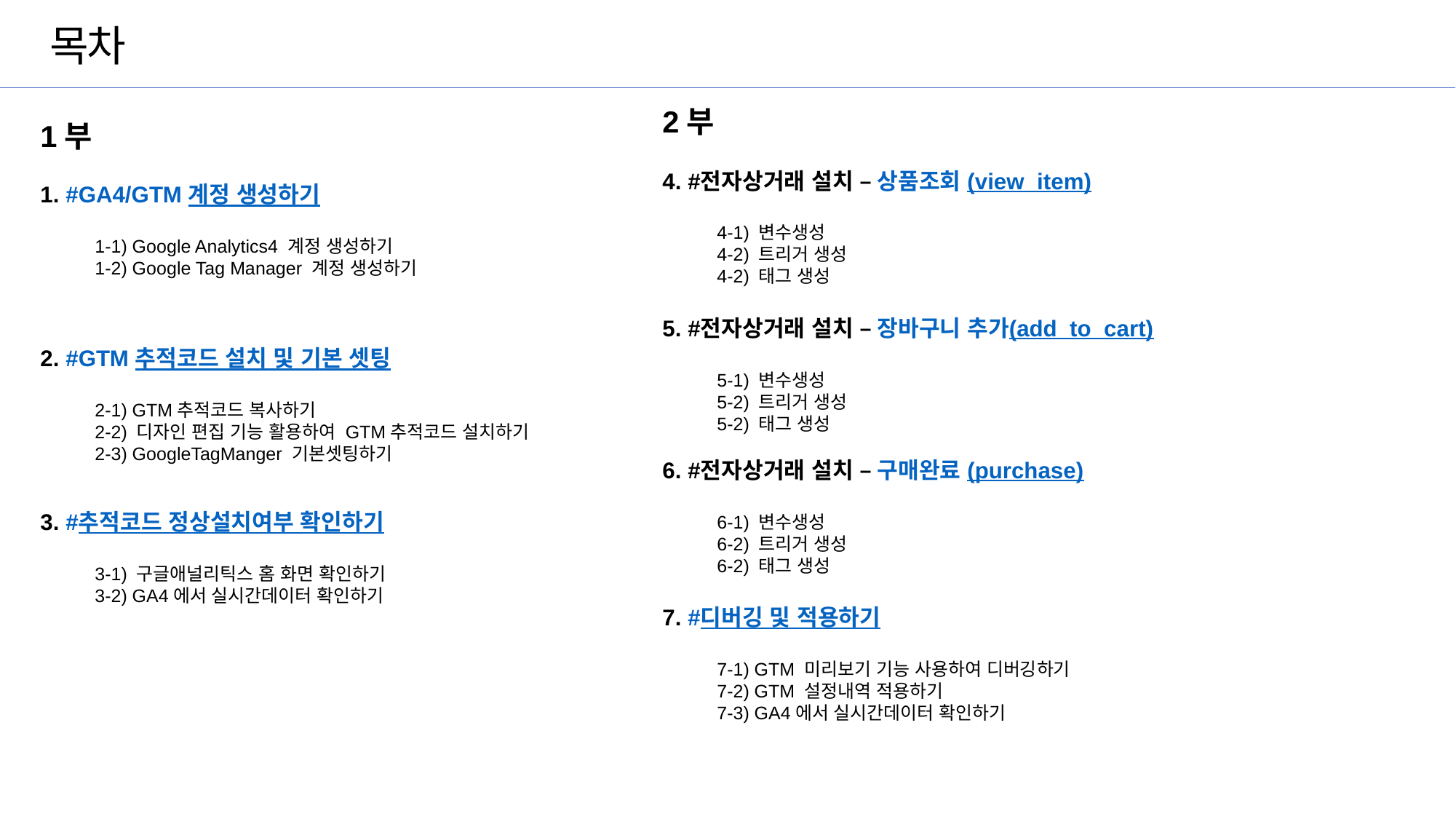

# 목차
2부

4. #전자상거래 설치 – 상품조회 (view_item)

4-1) 변수생성
4-2) 트리거 생성
4-2) 태그 생성

5. #전자상거래 설치 – 장바구니 추가(add_to_cart)

5-1) 변수생성
5-2) 트리거 생성
5-2) 태그 생성

6. #전자상거래 설치 – 구매완료 (purchase)

6-1) 변수생성
6-2) 트리거 생성
6-2) 태그 생성

7. #디버깅 및 적용하기

7-1) GTM 미리보기 기능 사용하여 디버깅하기
7-2) GTM 설정내역 적용하기
7-3) GA4에서 실시간데이터 확인하기
1부

1. #GA4/GTM 계정 생성하기

1-1) Google Analytics4 계정 생성하기
1-2) Google Tag Manager 계정 생성하기

2. #GTM 추적코드 설치 및 기본 셋팅

2-1) GTM추적코드 복사하기
2-2) 디자인 편집 기능 활용하여 GTM추적코드 설치하기
2-3) GoogleTagManger 기본셋팅하기

3. #추적코드 정상설치여부 확인하기

3-1) 구글애널리틱스 홈 화면 확인하기
3-2) GA4에서 실시간데이터 확인하기